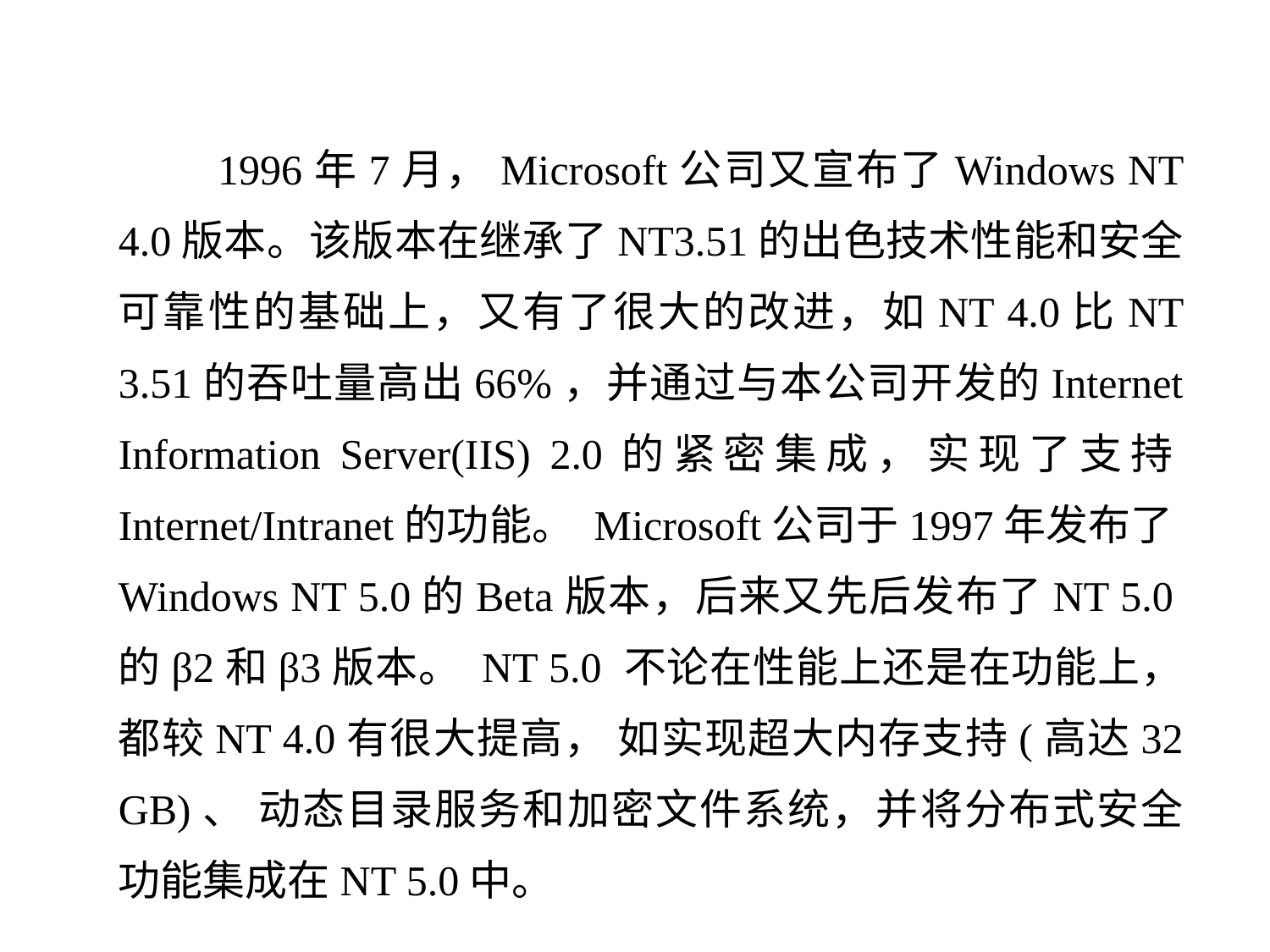

1996年7月，Microsoft公司又宣布了Windows NT 4.0版本。该版本在继承了NT3.51的出色技术性能和安全可靠性的基础上，又有了很大的改进，如NT 4.0比NT 3.51的吞吐量高出66%，并通过与本公司开发的Internet Information Server(IIS) 2.0的紧密集成，实现了支持Internet/Intranet的功能。 Microsoft公司于1997年发布了Windows NT 5.0的Beta版本，后来又先后发布了NT 5.0的β2和β3版本。 NT 5.0 不论在性能上还是在功能上，都较NT 4.0有很大提高， 如实现超大内存支持(高达32 GB)、 动态目录服务和加密文件系统，并将分布式安全功能集成在NT 5.0中。